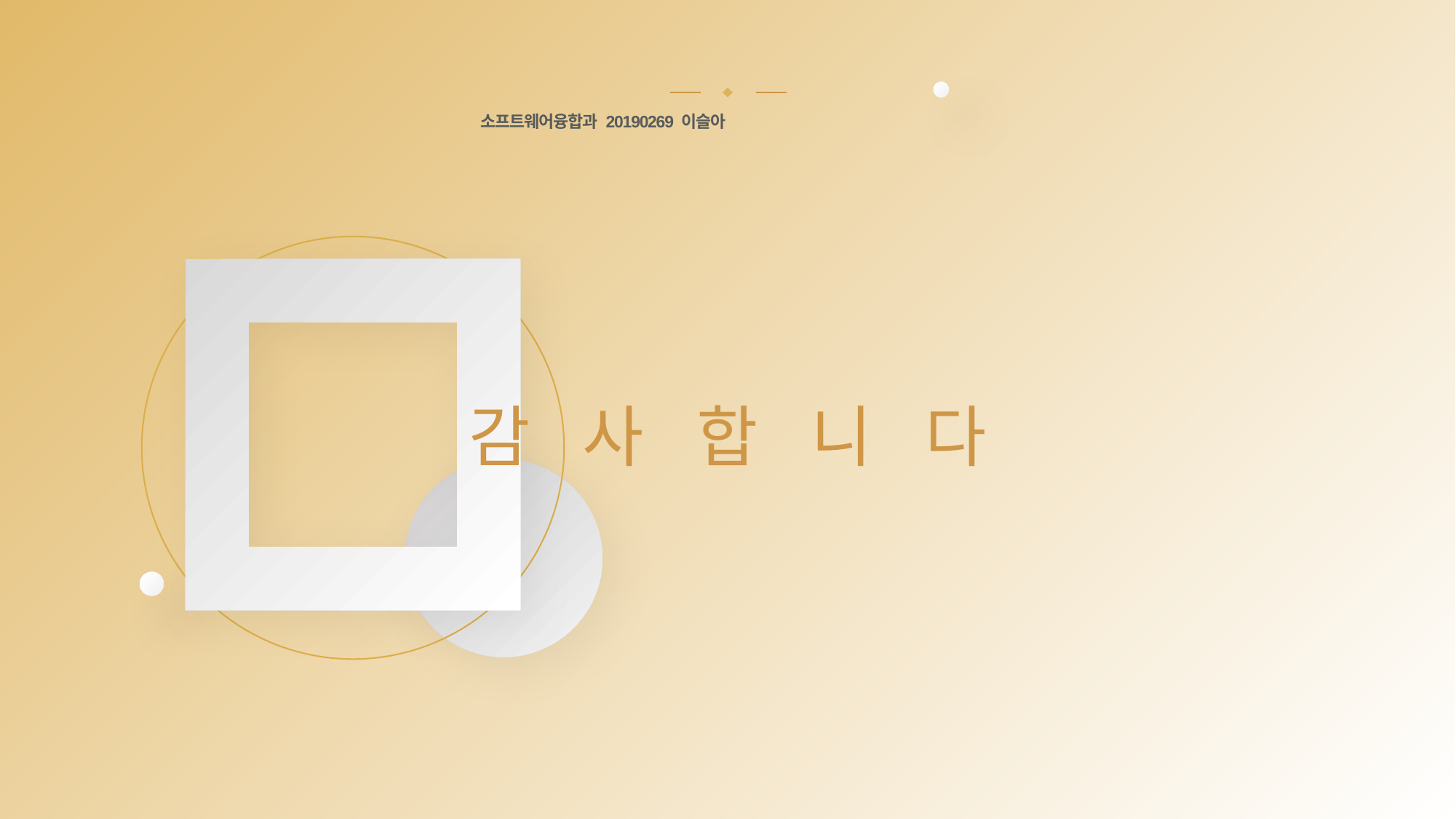

소프트웨어융합과 20190269 이슬아

# 감   사   합   니   다